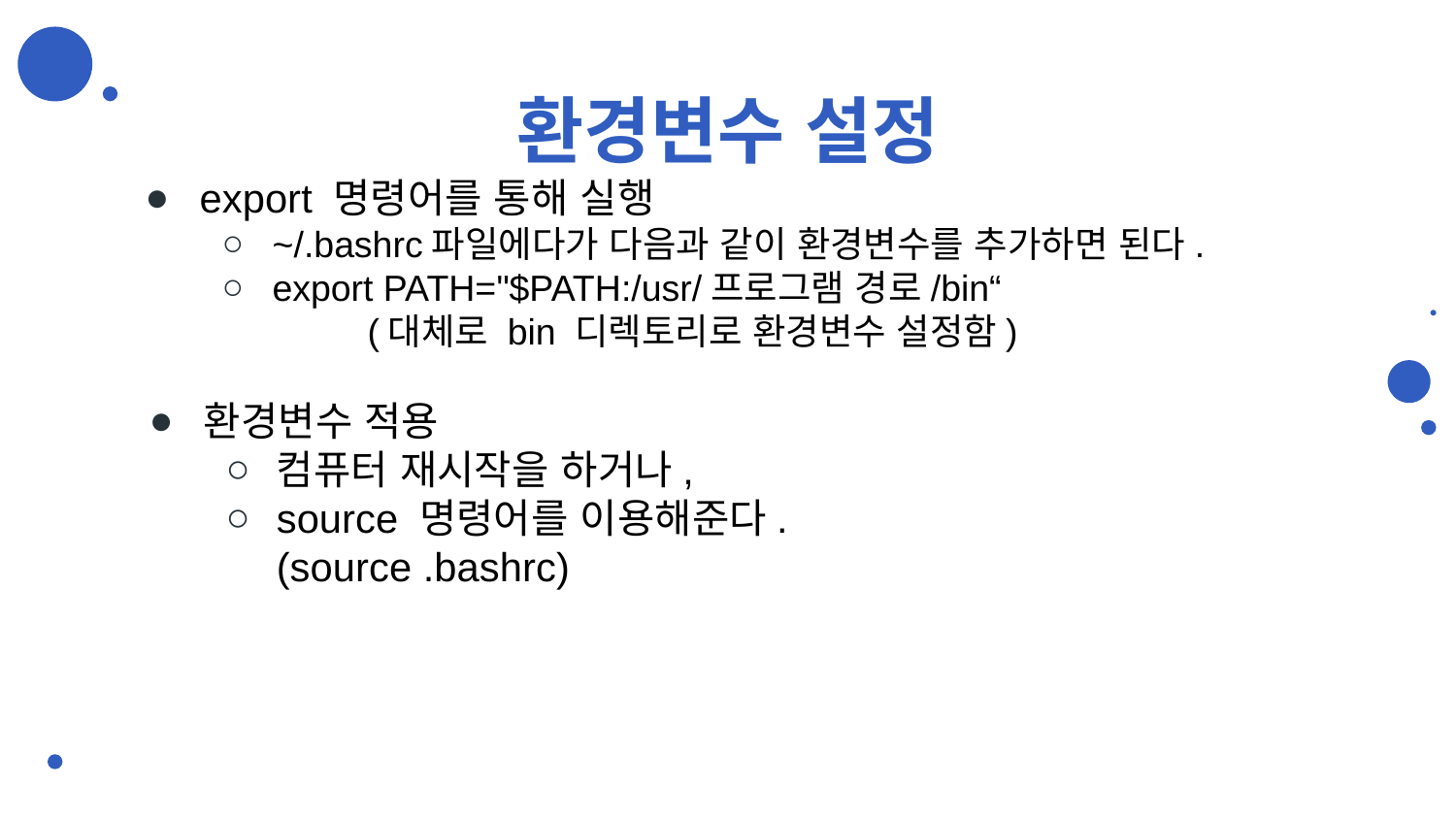

# 환경변수 설정
export 명령어를 통해 실행
~/.bashrc파일에다가 다음과 같이 환경변수를 추가하면 된다.
export PATH="$PATH:/usr/프로그램 경로/bin“
	(대체로 bin 디렉토리로 환경변수 설정함)

환경변수 적용
컴퓨터 재시작을 하거나,
source 명령어를 이용해준다.
(source .bashrc)